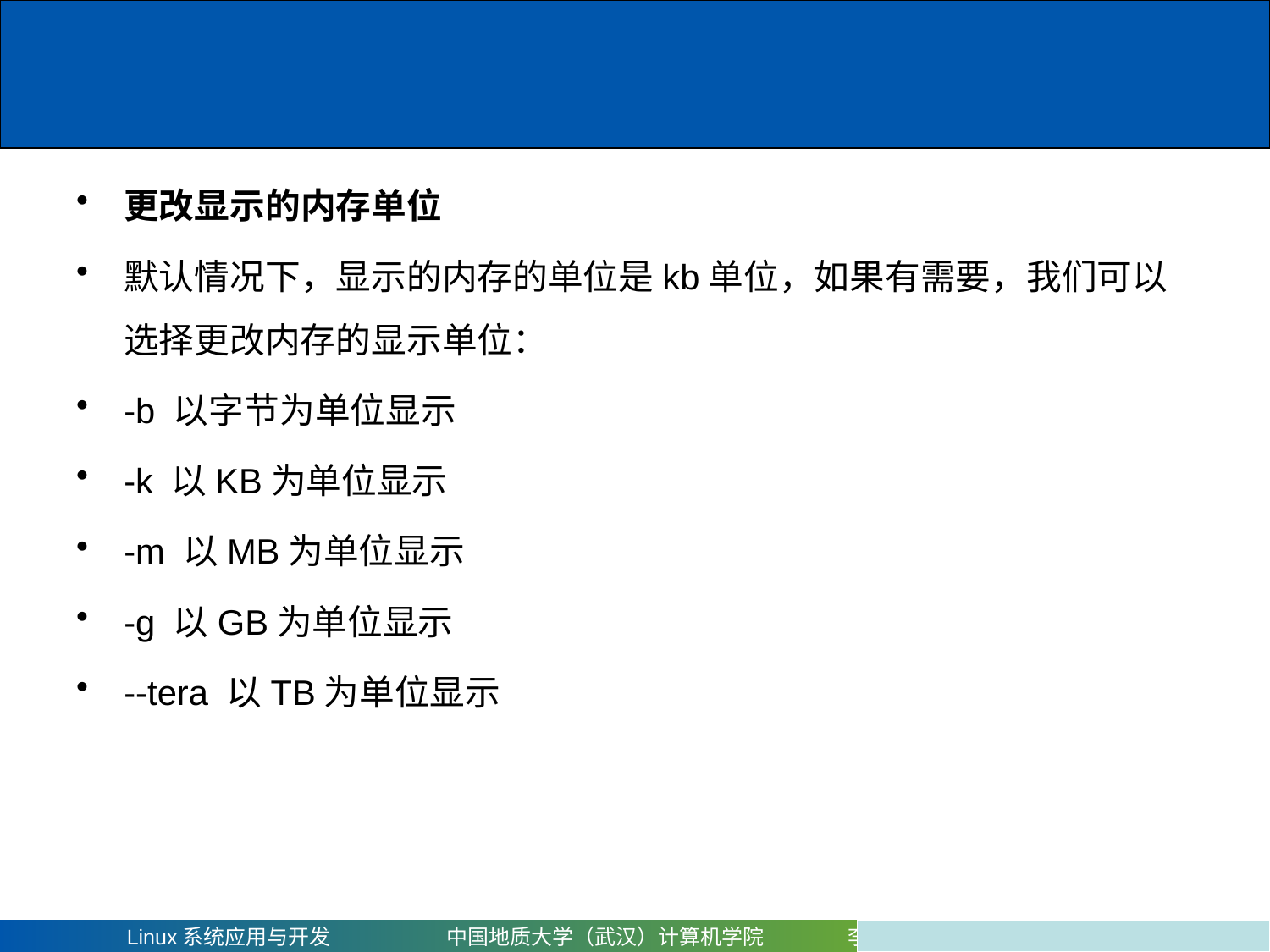

#
更改显示的内存单位
默认情况下，显示的内存的单位是kb单位，如果有需要，我们可以选择更改内存的显示单位：
-b 以字节为单位显示
-k 以KB为单位显示
-m 以MB为单位显示
-g 以GB为单位显示
--tera 以TB为单位显示